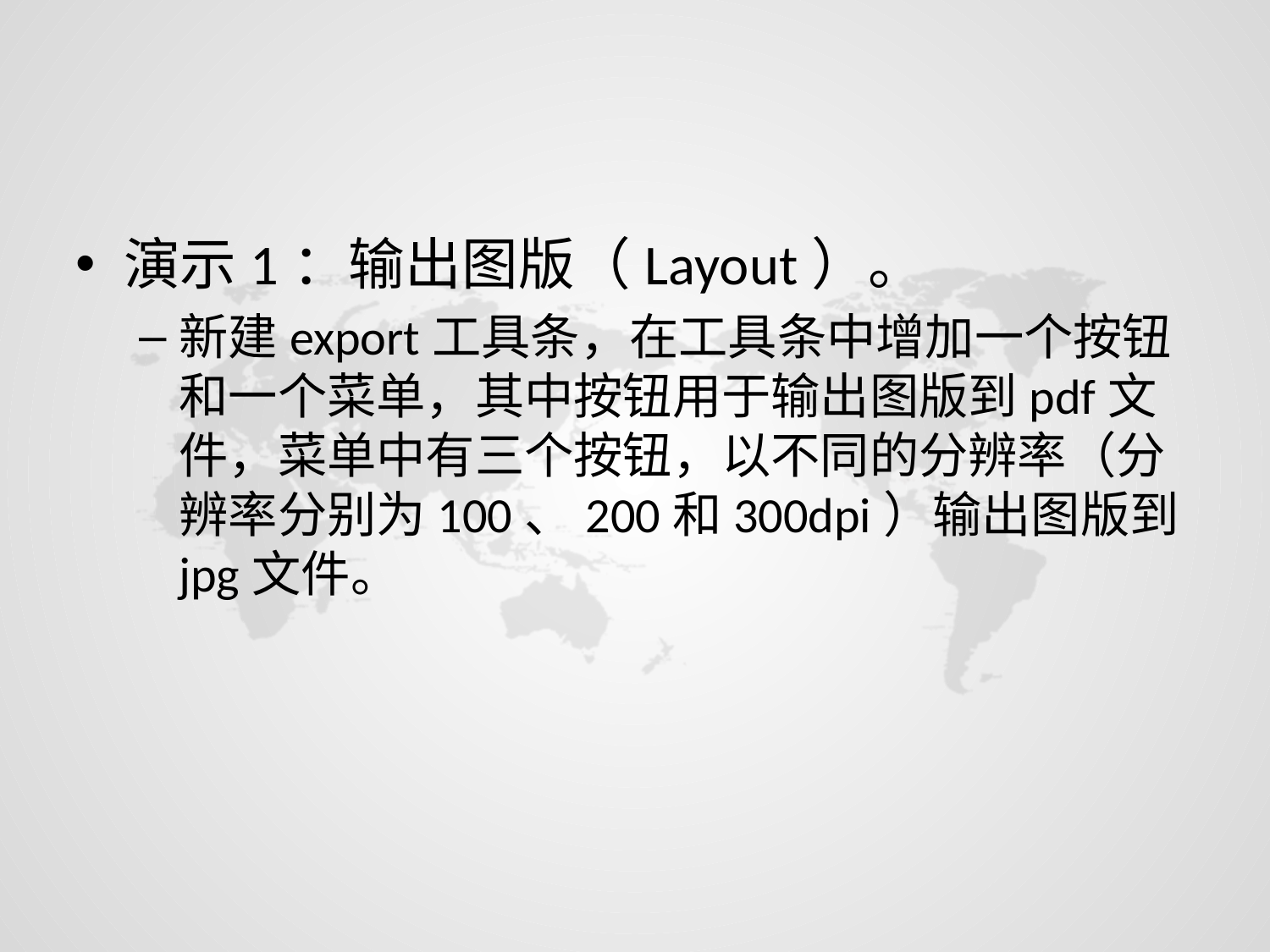

#
演示1：输出图版（Layout）。
新建export工具条，在工具条中增加一个按钮和一个菜单，其中按钮用于输出图版到pdf文件，菜单中有三个按钮，以不同的分辨率（分辨率分别为100、200和300dpi）输出图版到jpg文件。